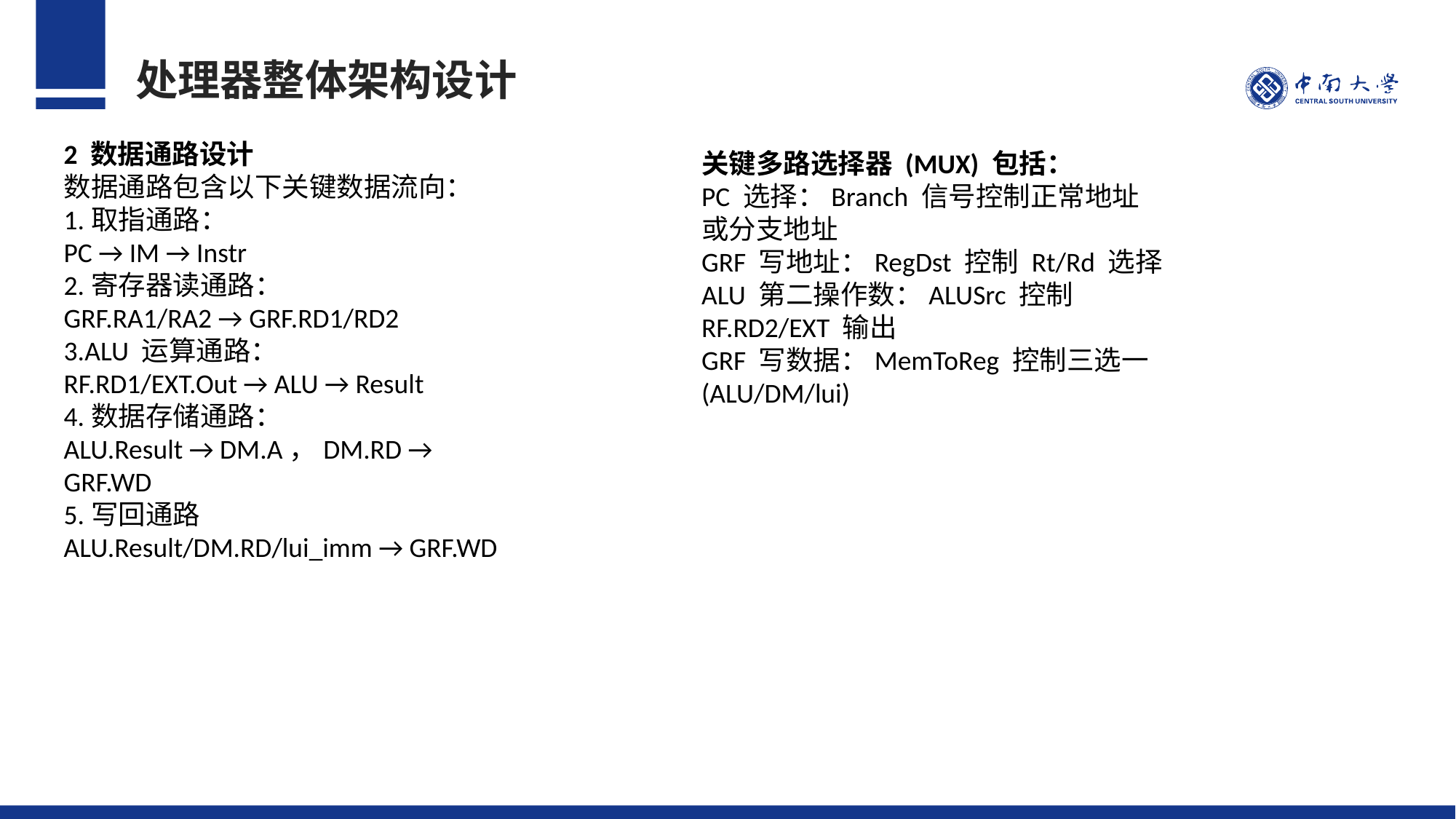

处理器整体架构设计

2 数据通路设计
数据通路包含以下关键数据流向：
1.取指通路：
PC → IM → Instr
2.寄存器读通路：
GRF.RA1/RA2 → GRF.RD1/RD2
3.ALU 运算通路：
RF.RD1/EXT.Out → ALU → Result
4.数据存储通路：
ALU.Result → DM.A，DM.RD → GRF.WD
5.写回通路
ALU.Result/DM.RD/lui_imm → GRF.WD

关键多路选择器 (MUX) 包括：
PC 选择：Branch 信号控制正常地址或分支地址
GRF 写地址：RegDst 控制 Rt/Rd 选择
ALU 第二操作数：ALUSrc 控制 RF.RD2/EXT 输出
GRF 写数据：MemToReg 控制三选一 (ALU/DM/lui)